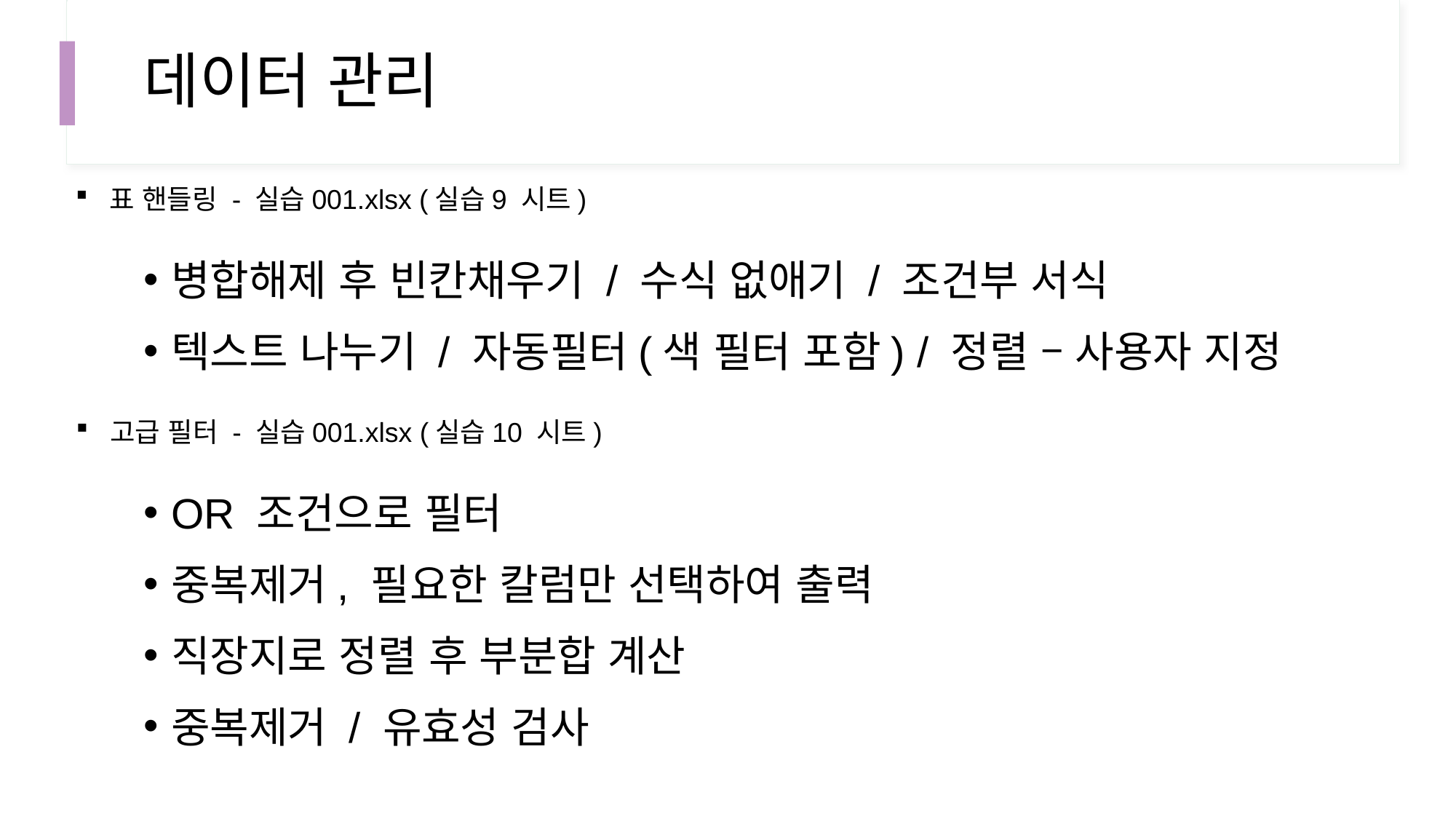

# 데이터 관리
표 핸들링 - 실습001.xlsx (실습9 시트)
병합해제 후 빈칸채우기 / 수식 없애기 / 조건부 서식
텍스트 나누기 / 자동필터(색 필터 포함) / 정렬 – 사용자 지정
고급 필터 - 실습001.xlsx (실습10 시트)
OR 조건으로 필터
중복제거, 필요한 칼럼만 선택하여 출력
직장지로 정렬 후 부분합 계산
중복제거 / 유효성 검사